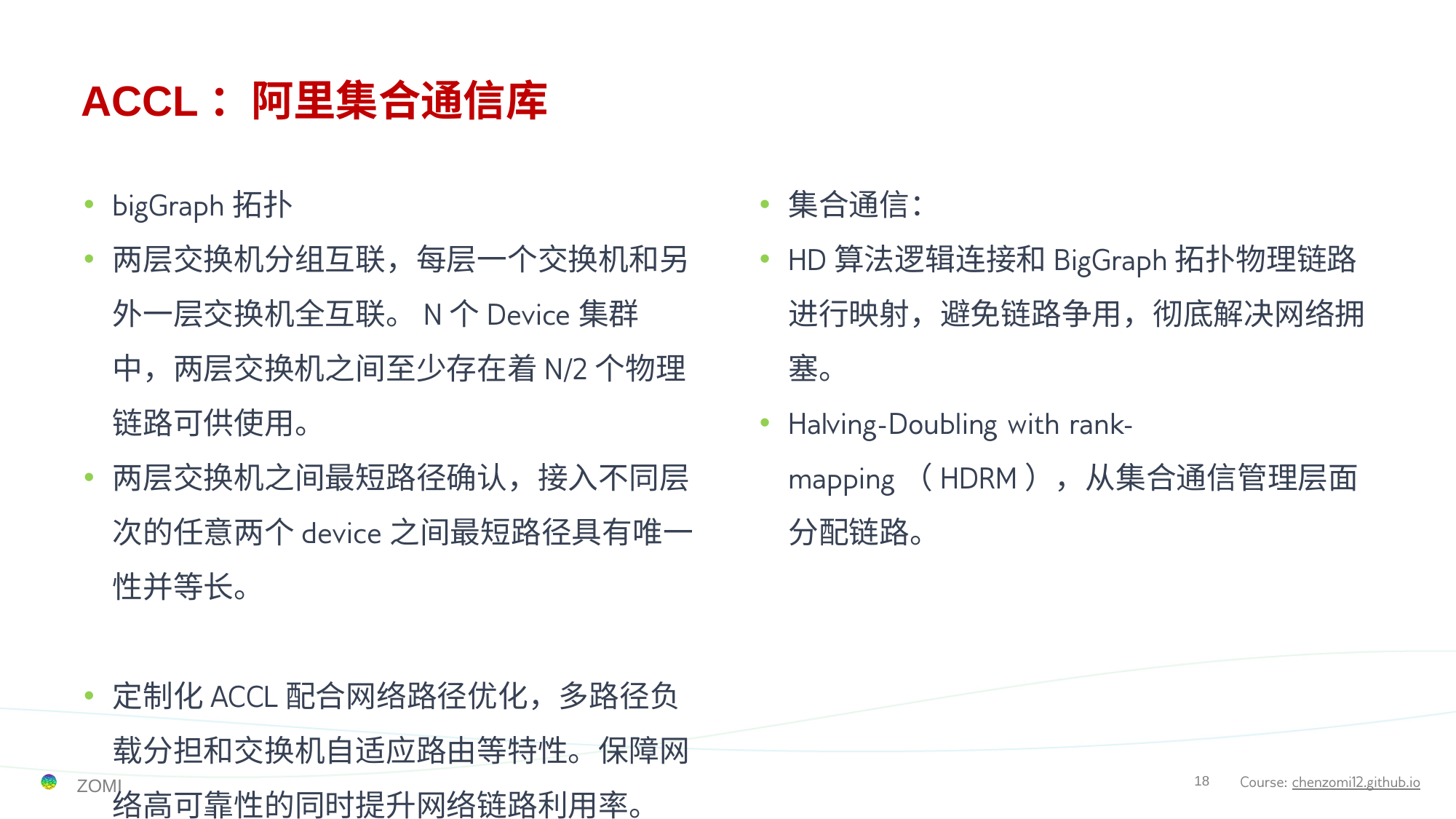

# ACCL：阿里集合通信库
bigGraph拓扑
两层交换机分组互联，每层一个交换机和另外一层交换机全互联。N个Device集群中，两层交换机之间至少存在着N/2个物理链路可供使用。
两层交换机之间最短路径确认，接入不同层次的任意两个device之间最短路径具有唯一性并等长。

定制化ACCL配合网络路径优化，多路径负载分担和交换机自适应路由等特性。保障网络高可靠性的同时提升网络链路利用率。

集合通信：
HD算法逻辑连接和BigGraph拓扑物理链路进行映射，避免链路争用，彻底解决网络拥塞。
Halving-Doubling with rank-mapping（HDRM），从集合通信管理层面分配链路。